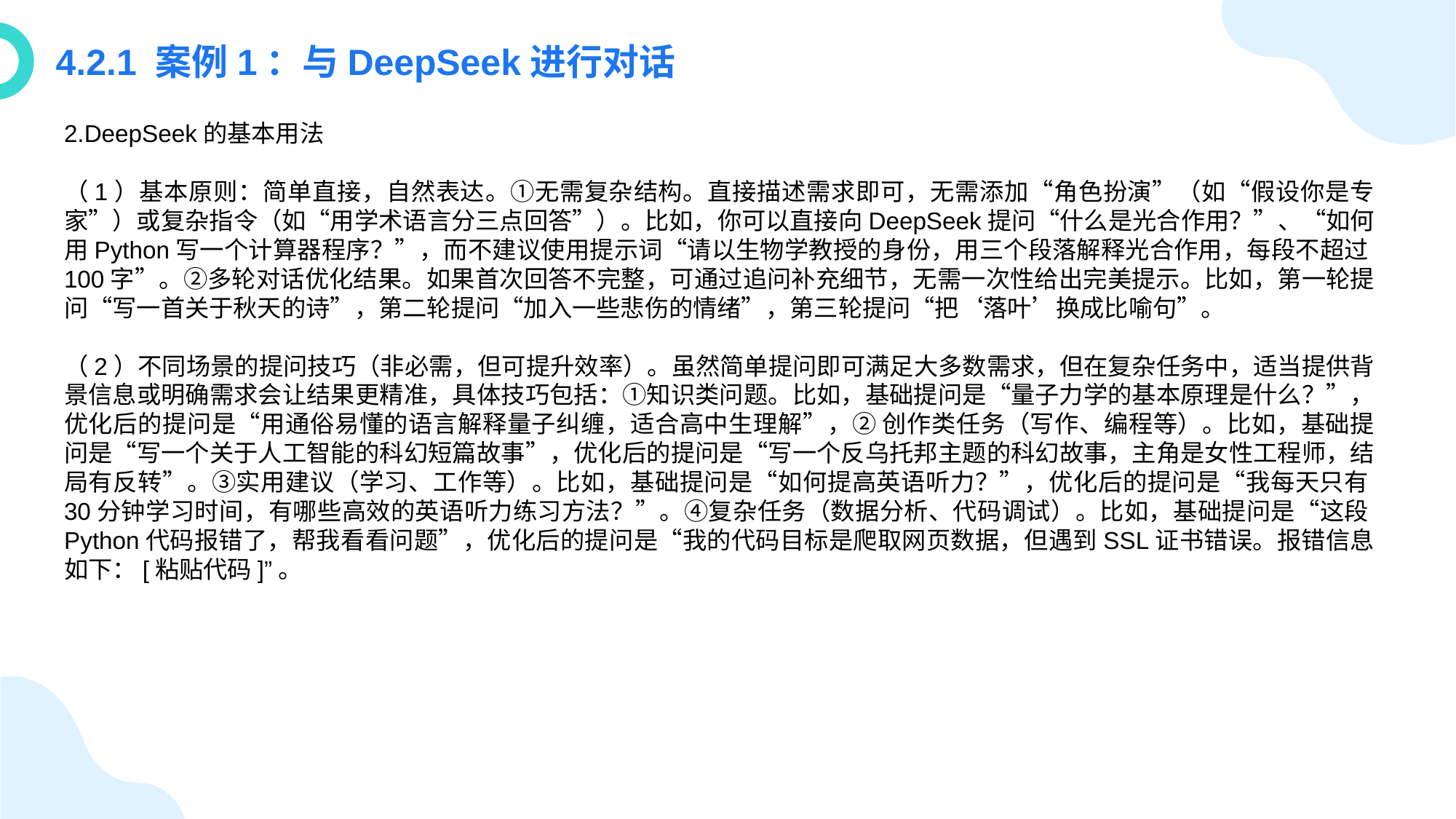

4.2.1 案例1：与DeepSeek进行对话

2.DeepSeek的基本用法
（1）基本原则：简单直接，自然表达。①无需复杂结构。直接描述需求即可，无需添加“角色扮演”（如“假设你是专家”）或复杂指令（如“用学术语言分三点回答”）。比如，你可以直接向DeepSeek提问“什么是光合作用？”、“如何用Python写一个计算器程序？”，而不建议使用提示词“请以生物学教授的身份，用三个段落解释光合作用，每段不超过100字”。②多轮对话优化结果。如果首次回答不完整，可通过追问补充细节，无需一次性给出完美提示。比如，第一轮提问“写一首关于秋天的诗”，第二轮提问“加入一些悲伤的情绪”，第三轮提问“把‘落叶’换成比喻句”。

（2）不同场景的提问技巧（非必需，但可提升效率）。虽然简单提问即可满足大多数需求，但在复杂任务中，适当提供背景信息或明确需求会让结果更精准，具体技巧包括：①知识类问题。比如，基础提问是“量子力学的基本原理是什么？”，优化后的提问是“用通俗易懂的语言解释量子纠缠，适合高中生理解”，② 创作类任务（写作、编程等）。比如，基础提问是“写一个关于人工智能的科幻短篇故事”，优化后的提问是“写一个反乌托邦主题的科幻故事，主角是女性工程师，结局有反转”。③实用建议（学习、工作等）。比如，基础提问是“如何提高英语听力？”，优化后的提问是“我每天只有30分钟学习时间，有哪些高效的英语听力练习方法？”。④复杂任务（数据分析、代码调试）。比如，基础提问是“这段Python代码报错了，帮我看看问题”，优化后的提问是“我的代码目标是爬取网页数据，但遇到SSL证书错误。报错信息如下：[粘贴代码]”。